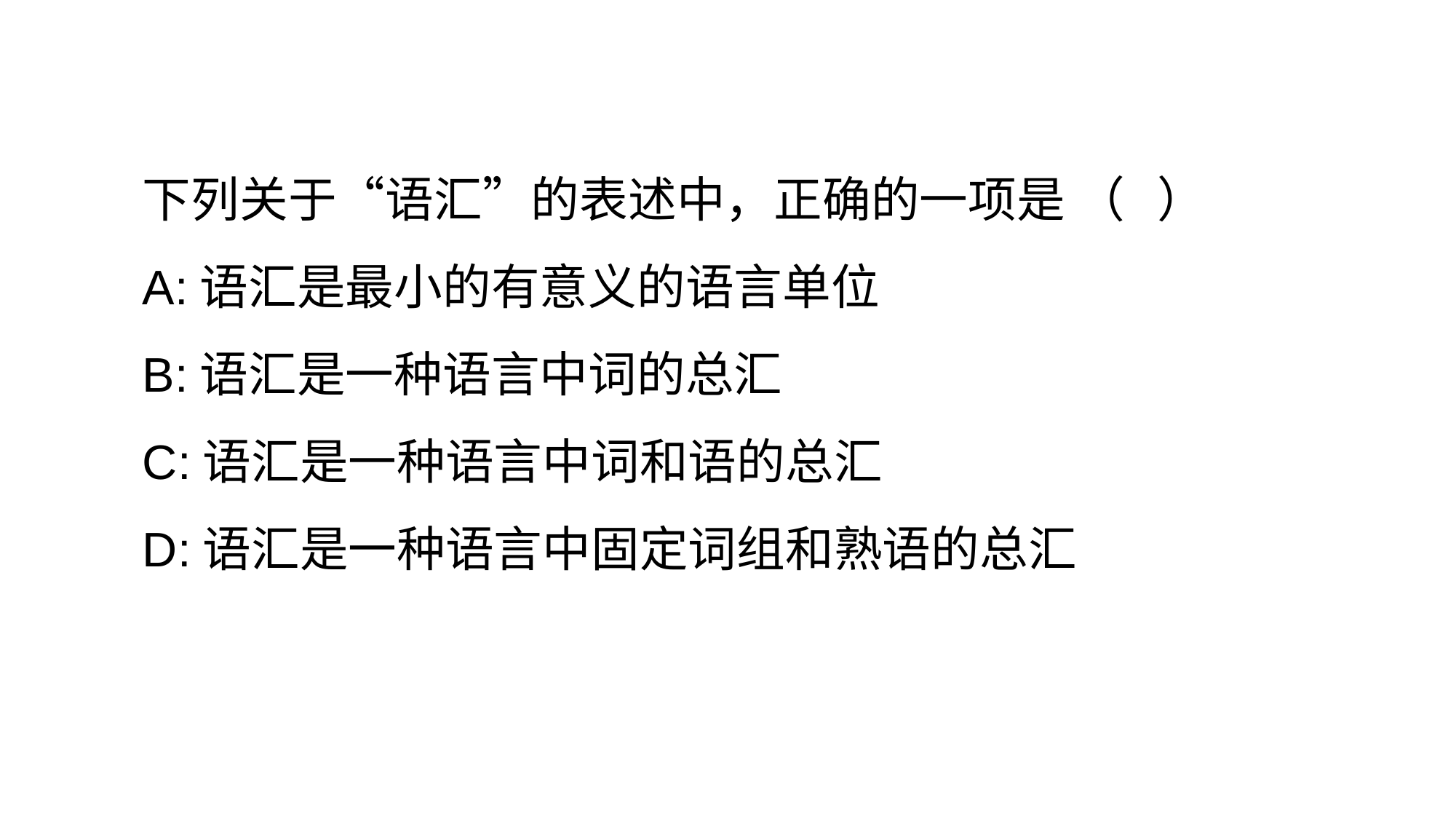

下列关于“语汇”的表述中，正确的一项是 （   ）
A:语汇是最小的有意义的语言单位
B:语汇是一种语言中词的总汇
C:语汇是一种语言中词和语的总汇
D:语汇是一种语言中固定词组和熟语的总汇